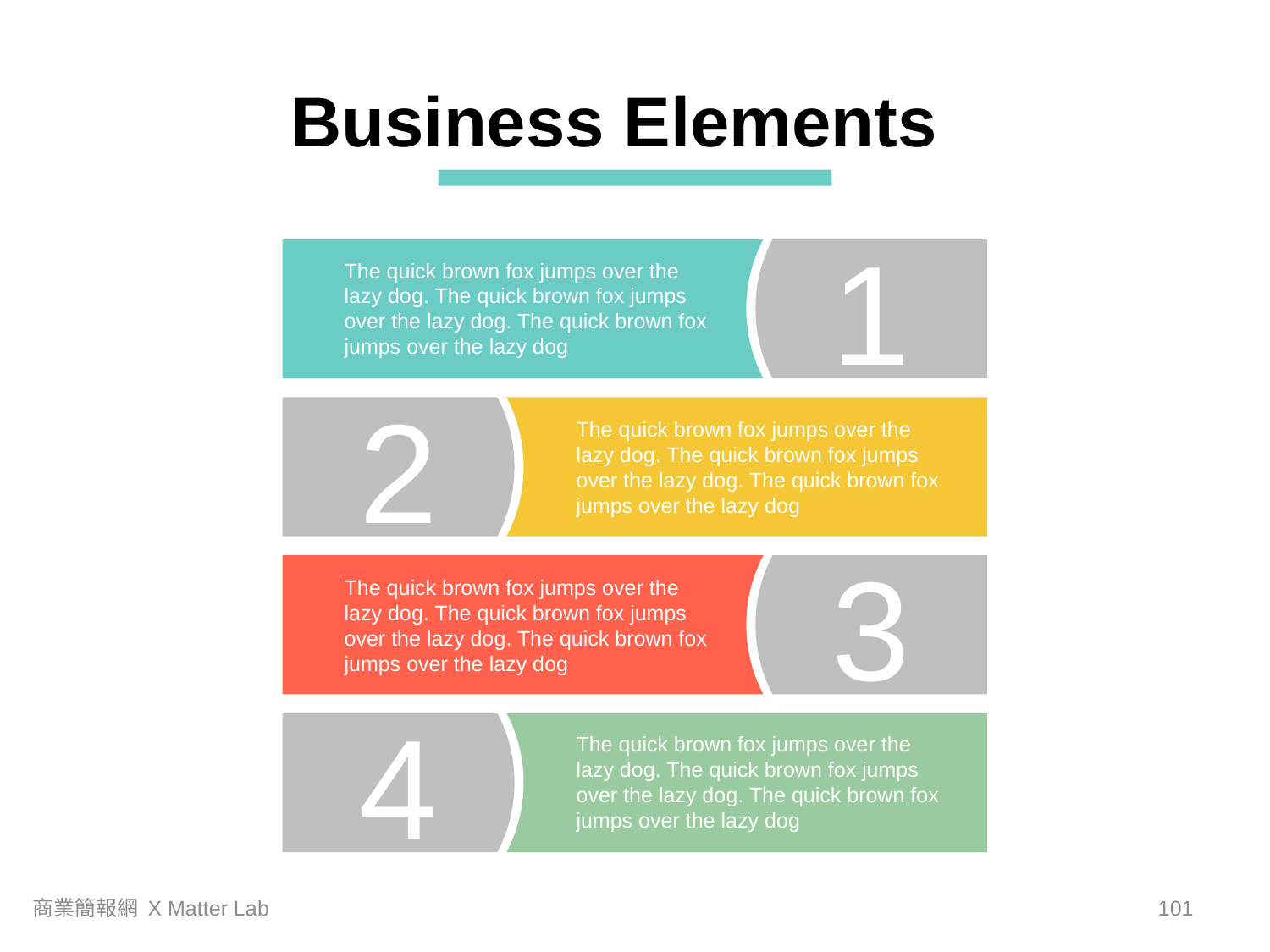

Business Elements

1
The quick brown fox jumps over the lazy dog. The quick brown fox jumps over the lazy dog. The quick brown fox jumps over the lazy dog
2

The quick brown fox jumps over the lazy dog. The quick brown fox jumps over the lazy dog. The quick brown fox jumps over the lazy dog

3
The quick brown fox jumps over the lazy dog. The quick brown fox jumps over the lazy dog. The quick brown fox jumps over the lazy dog
4

The quick brown fox jumps over the lazy dog. The quick brown fox jumps over the lazy dog. The quick brown fox jumps over the lazy dog
商業簡報網 X Matter Lab
101